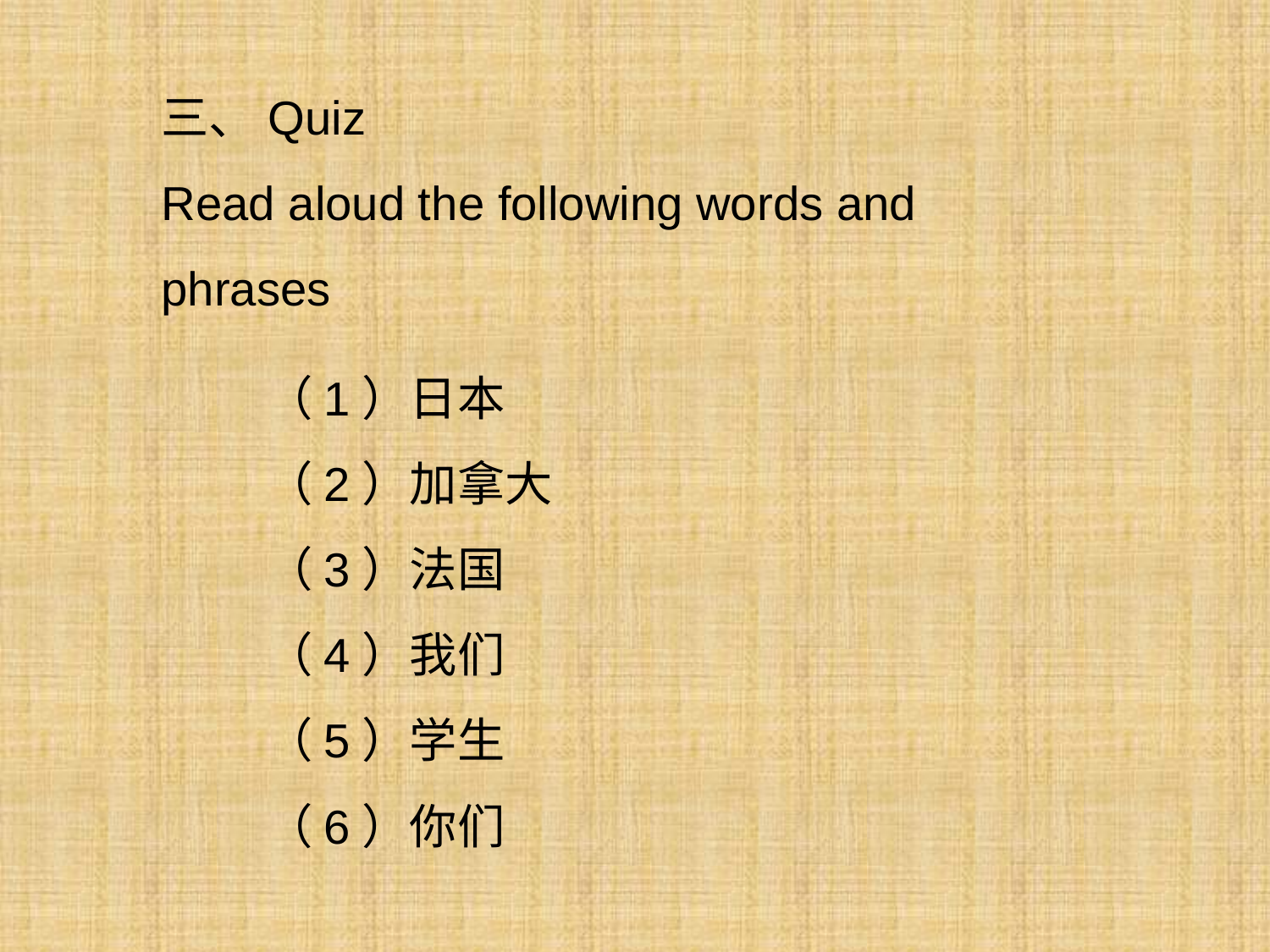

三、Quiz
Read aloud the following words and phrases

（1）日本
（2）加拿大
（3）法国
（4）我们
（5）学生
（6）你们